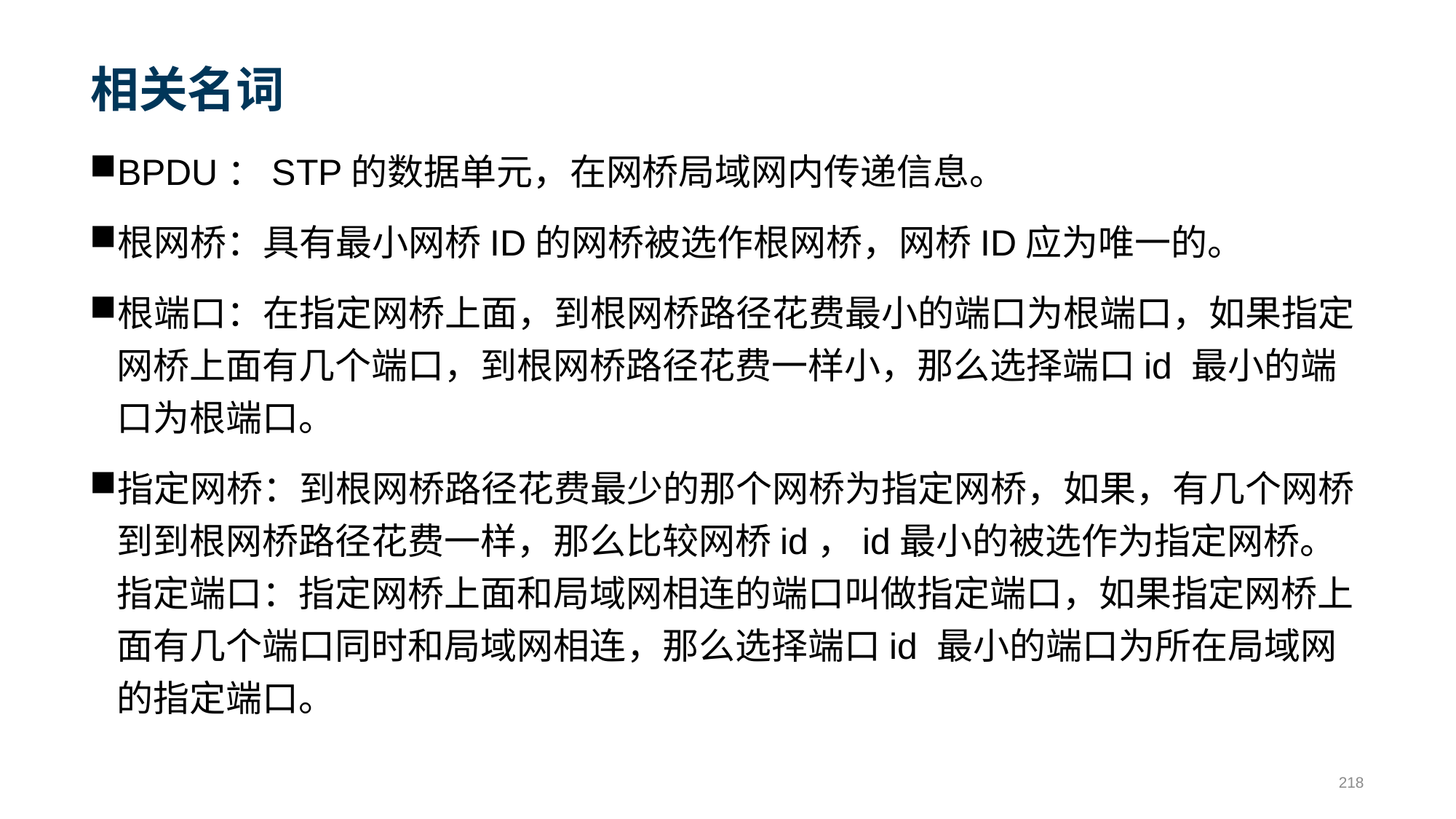

# 相关名词
BPDU：STP的数据单元，在网桥局域网内传递信息。
根网桥：具有最小网桥ID的网桥被选作根网桥，网桥ID应为唯一的。
根端口：在指定网桥上面，到根网桥路径花费最小的端口为根端口，如果指定网桥上面有几个端口，到根网桥路径花费一样小，那么选择端口id 最小的端口为根端口。
指定网桥：到根网桥路径花费最少的那个网桥为指定网桥，如果，有几个网桥到到根网桥路径花费一样，那么比较网桥id，id最小的被选作为指定网桥。指定端口：指定网桥上面和局域网相连的端口叫做指定端口，如果指定网桥上面有几个端口同时和局域网相连，那么选择端口id 最小的端口为所在局域网的指定端口。
218